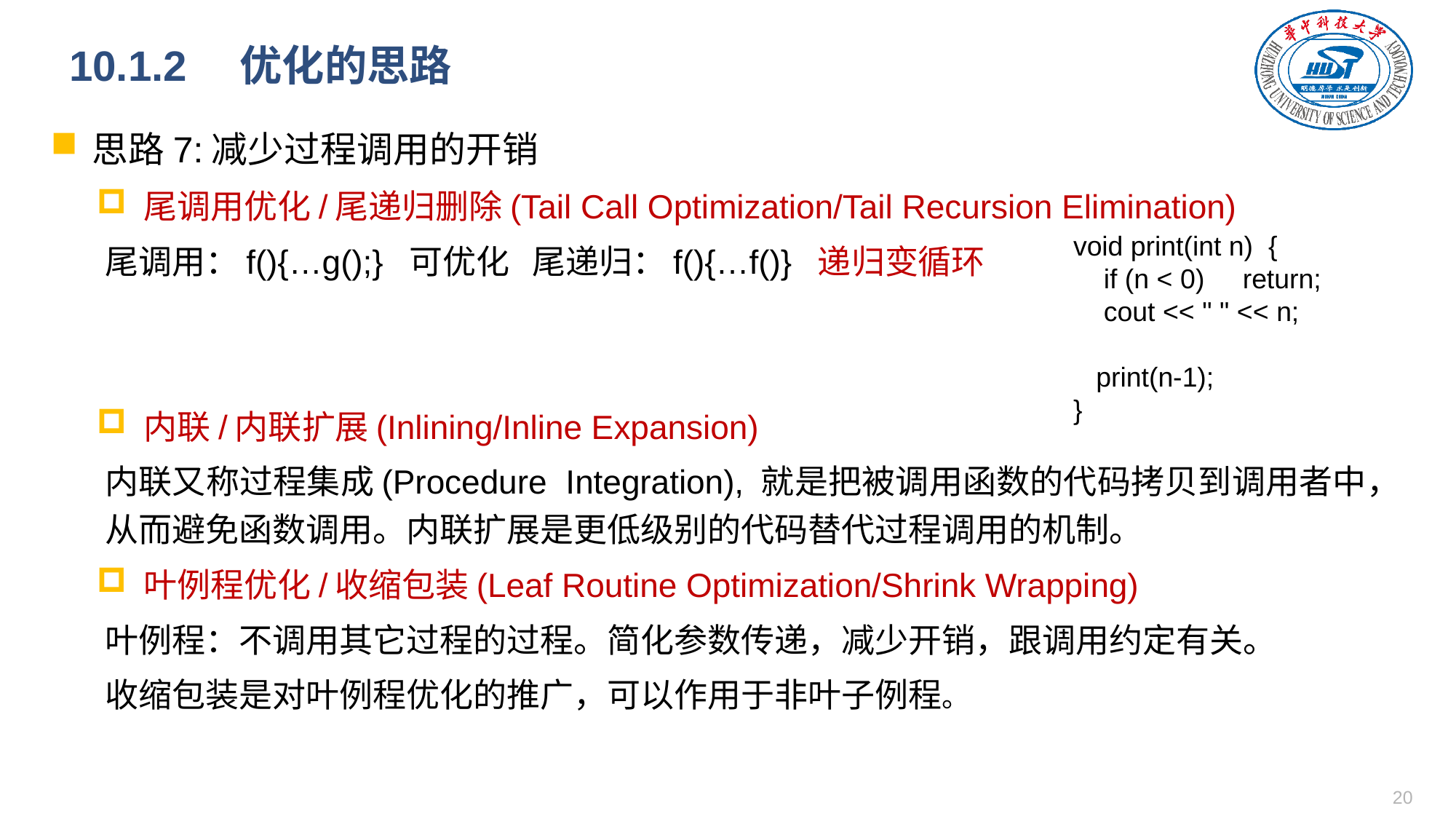

# 10.1.2　优化的思路
思路7:减少过程调用的开销
尾调用优化/尾递归删除(Tail Call Optimization/Tail Recursion Elimination)
尾调用：f(){…g();}  可优化   尾递归：f(){…f()}  递归变循环

内联/内联扩展(Inlining/Inline Expansion)
内联又称过程集成(Procedure  Integration), 就是把被调用函数的代码拷贝到调用者中，从而避免函数调用。内联扩展是更低级别的代码替代过程调用的机制。
叶例程优化/收缩包装(Leaf Routine Optimization/Shrink Wrapping)
叶例程：不调用其它过程的过程。简化参数传递，减少开销，跟调用约定有关。
收缩包装是对叶例程优化的推广，可以作用于非叶子例程。
void print(int n)  {
    if (n < 0)     return;
    cout << " " << n;

   print(n-1);
}
20